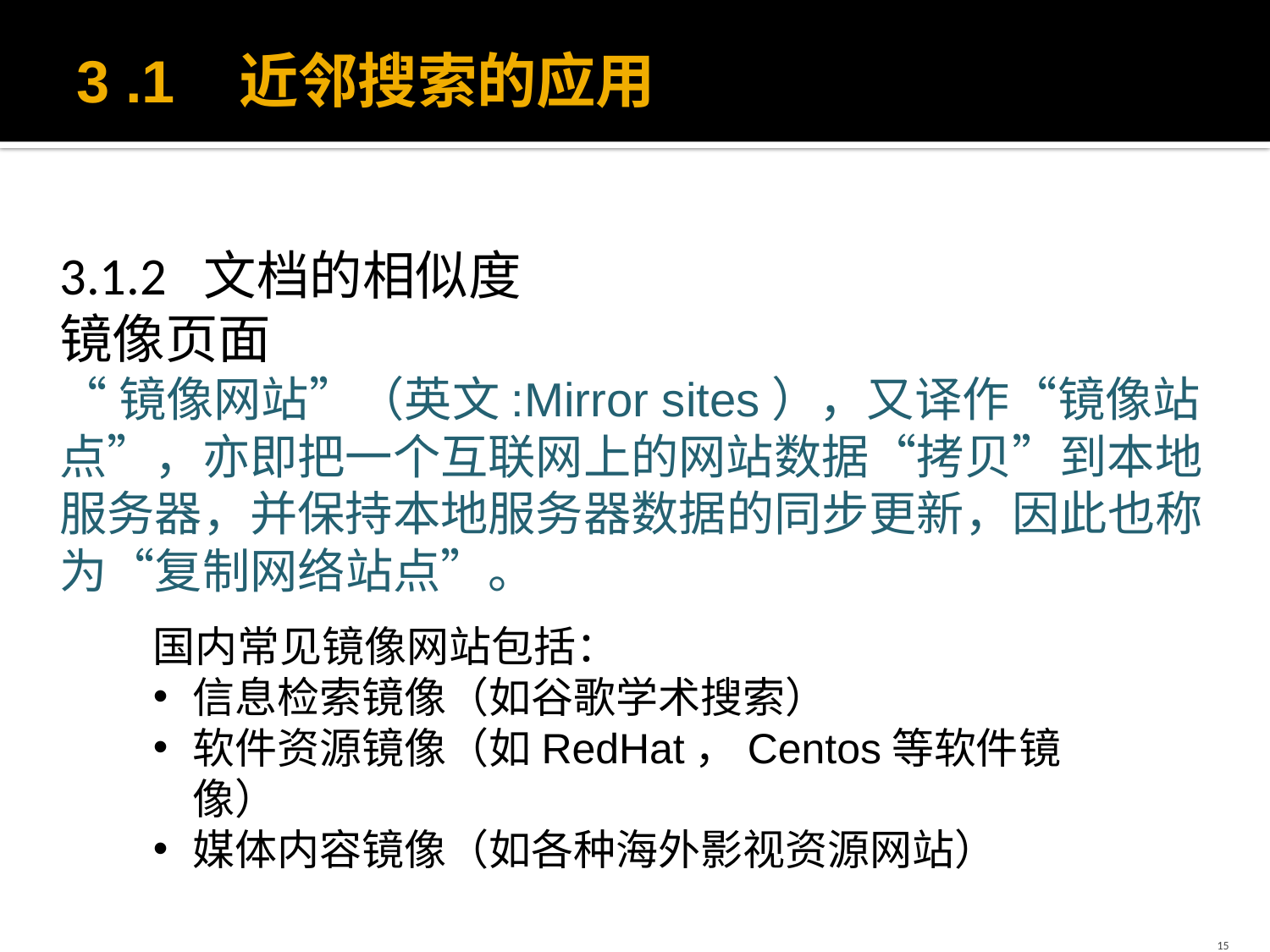

# 3 .1   近邻搜索的应用
3.1.2  文档的相似度
镜像页面
“镜像网站”（英文:Mirror sites），又译作“镜像站点”，亦即把一个互联网上的网站数据“拷贝”到本地服务器，并保持本地服务器数据的同步更新，因此也称为“复制网络站点”。
国内常见镜像网站包括：
信息检索镜像（如谷歌学术搜索）
软件资源镜像（如RedHat，Centos等软件镜像）
媒体内容镜像（如各种海外影视资源网站）
15